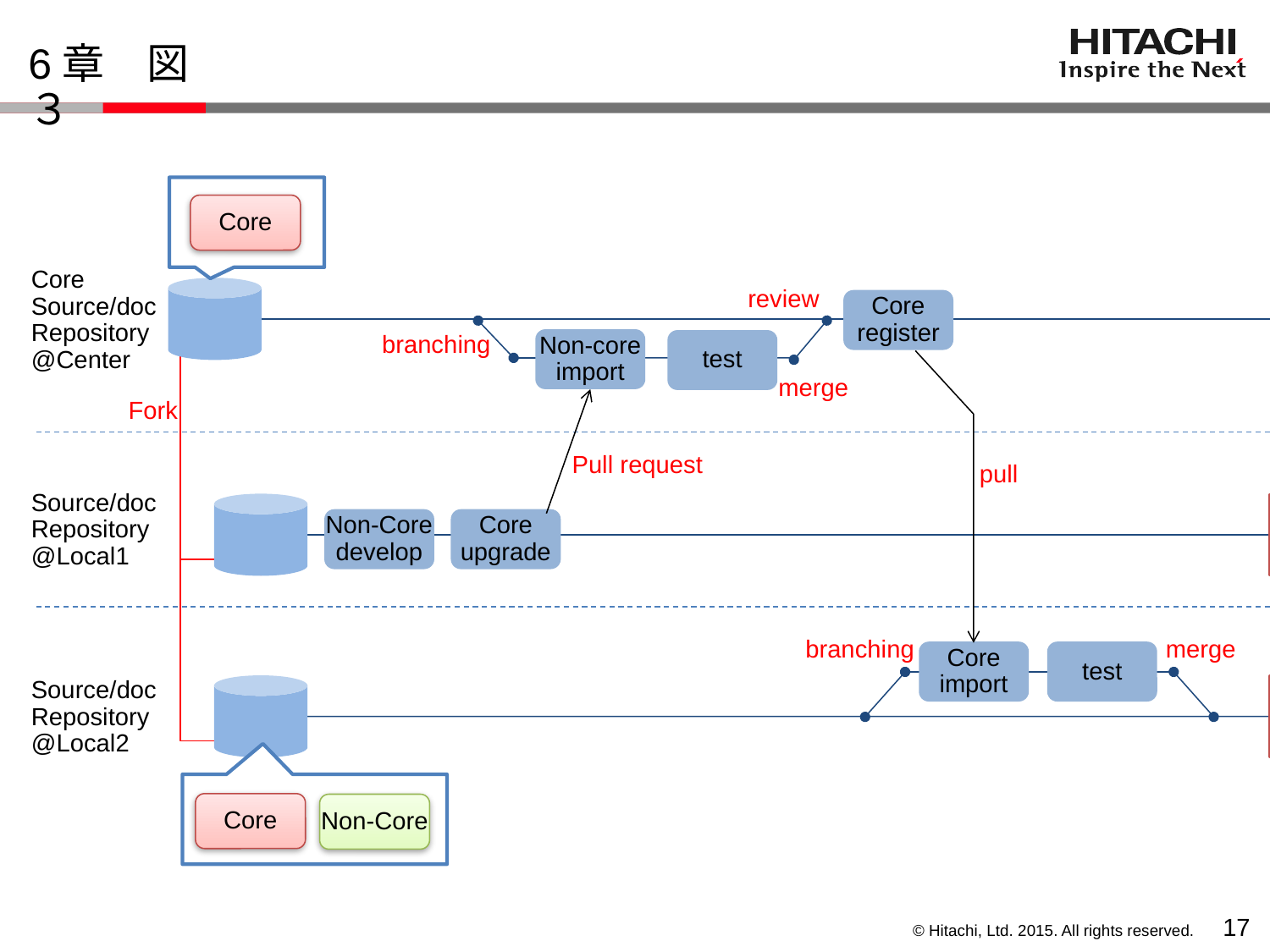

Core
enhance
# 6章　図３
improvement
requests
pull

Core
Core
Source/doc
Repository
@Center

review
Core
register
branching
Non-core
import
test

merge
Fork
Pull request
pull
Source/doc
Repository
@Local1

release
Non-Core
develop
Core
upgrade
branching
merge
Core
import
test
Source/doc
Repository
@Local2

release

Core
Non-Core
Core
import
Core
customize
test
branching
Core->non-core

Core
Review by
Region IS
Core
Source/doc
Repository
@CoE

Core
registration
branching
Non-core
import
test
merge
Pull Request
Fork
release

Source/doc
Repository
@NMT
Plant unique func
dev（non-core）
Core
upgrade
ex）BOI
17
Non-CoreをCoreに格上げし、他plantに再利用する場合
legend

repository

Core

event
Review by
Region Mgt section
Core
Source/doc
Repository

Core
registration
branching
Non-core
import
test
merge
Pull Request
Fork
pull
release

Source/doc
Repository
@plant_A
Plant unique func
dev（non-core）
Core
upgrade
merge
test
Core
import
Fork
branching
release

Source/doc
Repository
@plant_B